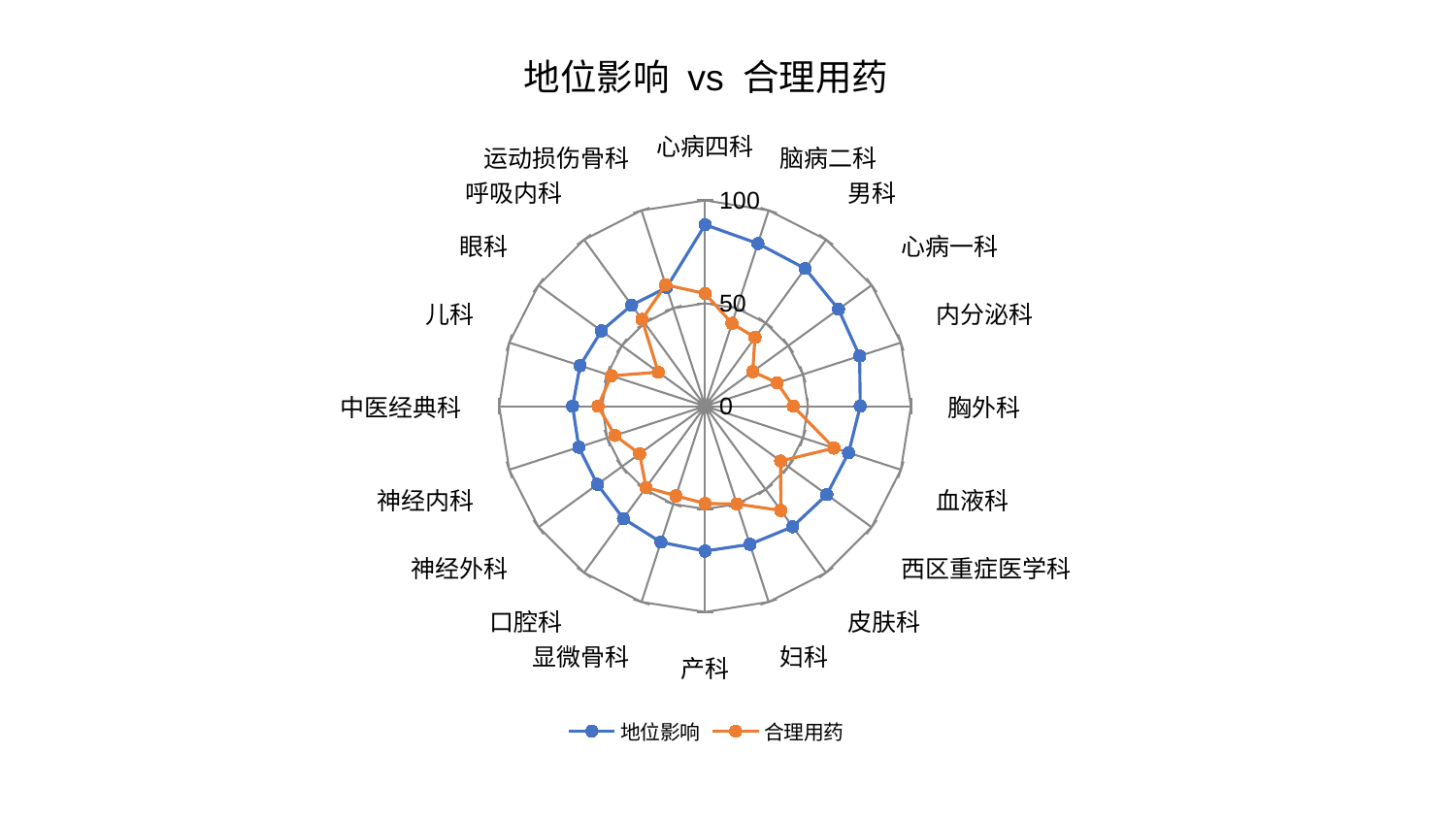

### Chart: 地位影响 vs 合理用药

| Category | 地位影响 | 合理用药 |
|---|---|---|
| 心病四科 | 88.16893135734323 | 54.71515900307318 |
| 脑病二科 | 83.09876777430446 | 42.301835669208465 |
| 男科 | 82.69154261295058 | 41.28893814914091 |
| 心病一科 | 80.121541494692 | 28.624181645166587 |
| 内分泌科 | 78.93632230109223 | 36.80509259202535 |
| 胸外科 | 75.36326327219119 | 42.807751101766584 |
| 血液科 | 73.30108650352695 | 65.89526001745492 |
| 西区重症医学科 | 73.1184313698493 | 45.370039367766154 |
| 皮肤科 | 72.38361422199817 | 62.602919790978376 |
| 妇科 | 70.57518122168437 | 49.98118839572797 |
| 产科 | 70.39604983380335 | 47.29074487817561 |
| 显微骨科 | 69.47061884236743 | 45.807485237038726 |
| 口腔科 | 67.50523488721305 | 48.79000256068028 |
| 神经外科 | 64.66461815265895 | 39.3457294827211 |
| 神经内科 | 64.50176740668175 | 46.05275861330683 |
| 中医经典科 | 64.35879471999772 | 52.016446096100914 |
| 儿科 | 63.85599234232848 | 47.8833355608553 |
| 眼科 | 62.24997901669644 | 28.11442219730026 |
| 呼吸内科 | 60.67274514797297 | 52.136443008345736 |
| 运动损伤骨科 | 60.6152167532743 | 62.004778141130515 |
99